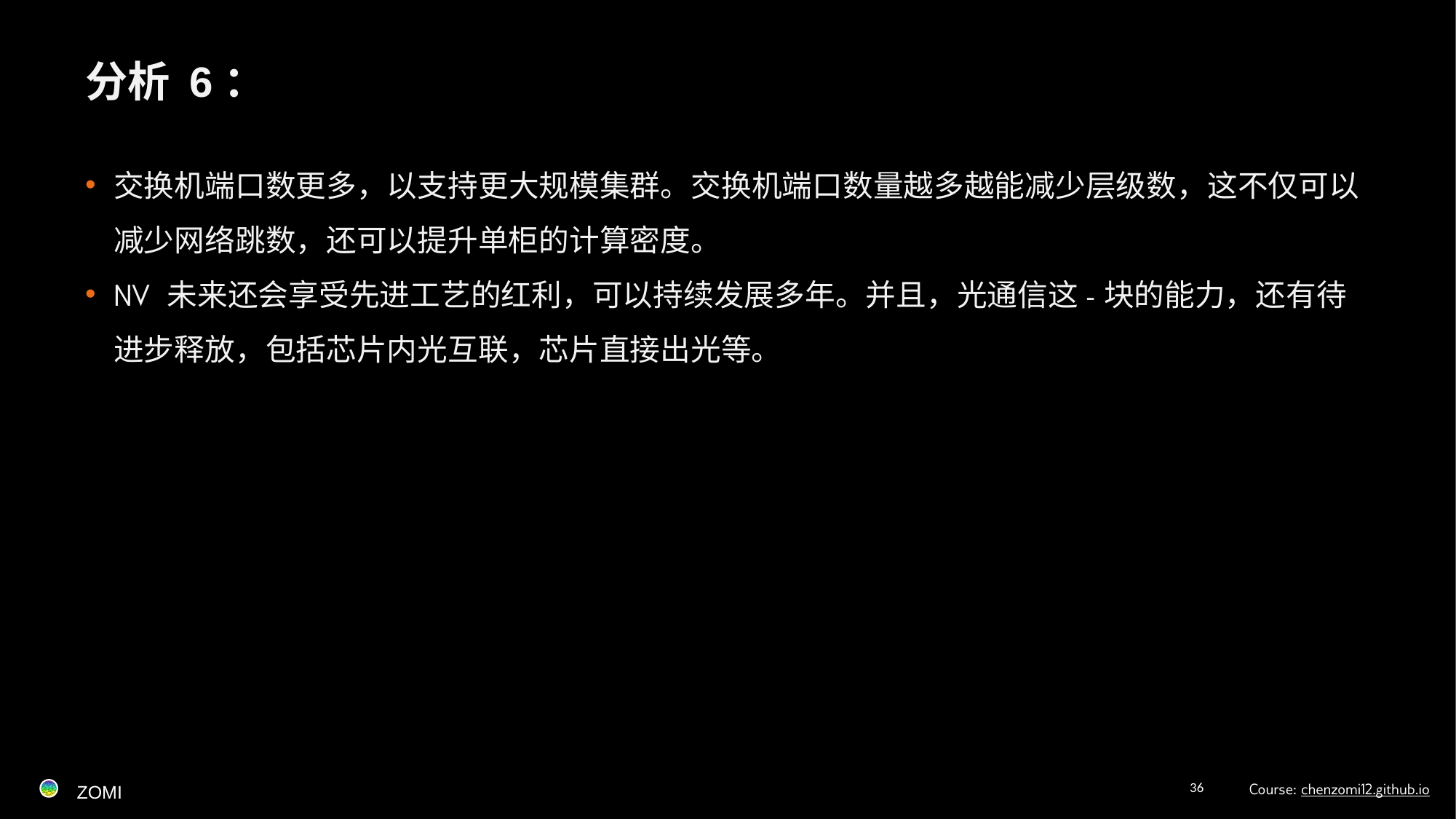

# 分析 6：
交换机端口数更多，以支持更大规模集群。交换机端口数量越多越能减少层级数，这不仅可以减少网络跳数，还可以提升单柜的计算密度。
NV 未来还会享受先进工艺的红利，可以持续发展多年。并且，光通信这-块的能力，还有待进步释放，包括芯片内光互联，芯片直接出光等。